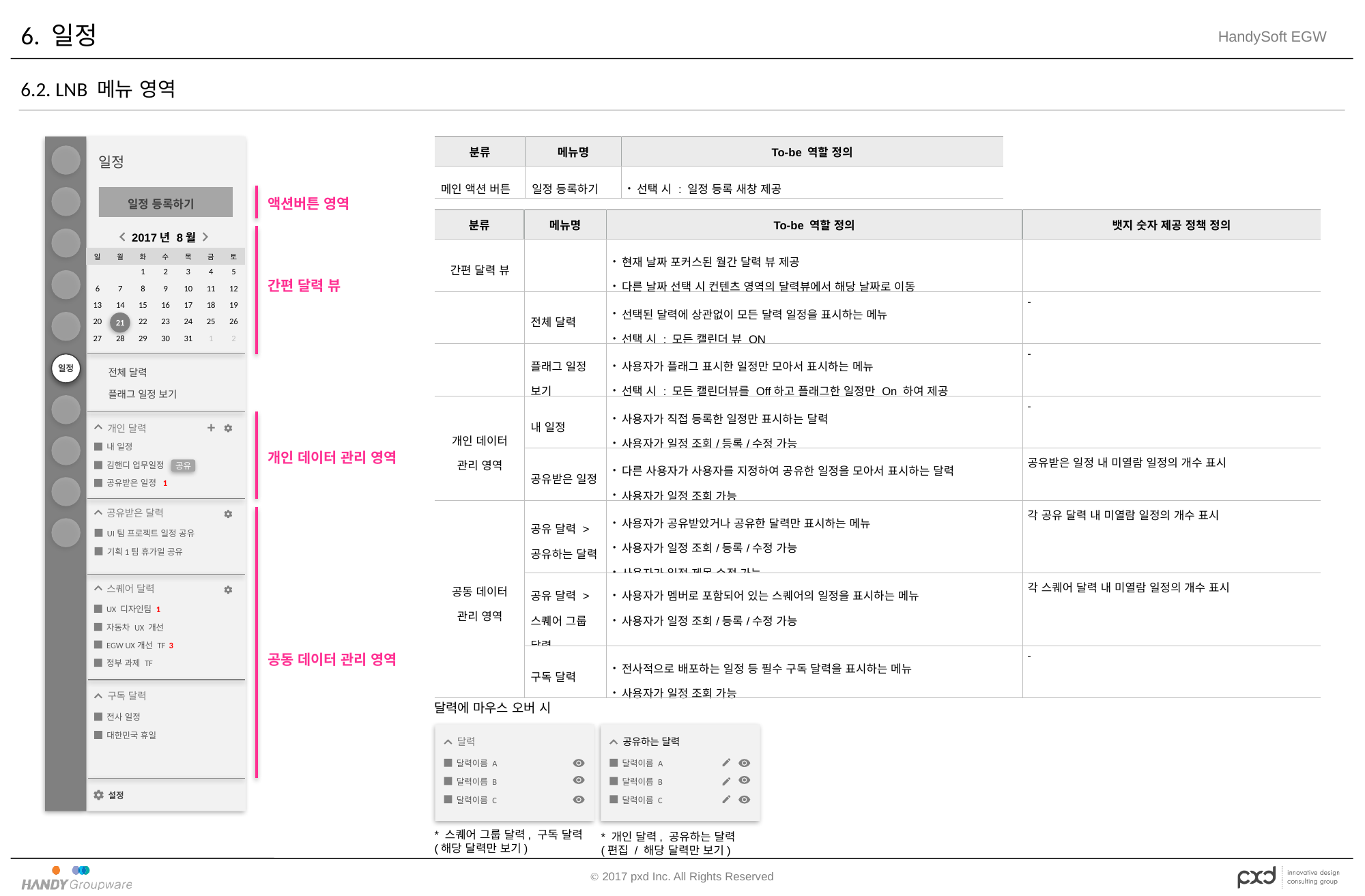

# 6. 일정
6.2. LNB 메뉴 영역

| 분류 | 메뉴명 | To-be 역할 정의 |
| --- | --- | --- |
| 메인 액션 버튼 | 일정 등록하기 | 선택 시 : 일정 등록 새창 제공 |

일정

일정
액션버튼 영역

일정 등록하기
| 분류 | 메뉴명 | To-be 역할 정의 | 뱃지 숫자 제공 정책 정의 |
| --- | --- | --- | --- |
| 간편 달력 뷰 |  | 현재 날짜 포커스된 월간 달력 뷰 제공 다른 날짜 선택 시 컨텐츠 영역의 달력뷰에서 해당 날짜로 이동 |  |
|  | 전체 달력 | 선택된 달력에 상관없이 모든 달력 일정을 표시하는 메뉴 선택 시 : 모든 캘린더 뷰 ON | - |
|  | 플래그 일정 보기 | 사용자가 플래그 표시한 일정만 모아서 표시하는 메뉴 선택 시 : 모든 캘린더뷰를 Off하고 플래그한 일정만 On 하여 제공 | - |
| 개인 데이터 관리 영역 | 내 일정 | 사용자가 직접 등록한 일정만 표시하는 달력 사용자가 일정 조회/등록/수정 가능 | - |
|  | 공유받은 일정 | 다른 사용자가 사용자를 지정하여 공유한 일정을 모아서 표시하는 달력 사용자가 일정 조회 가능 | 공유받은 일정 내 미열람 일정의 개수 표시 |
| 공동 데이터 관리 영역 | 공유 달력 > 공유하는 달력 | 사용자가 공유받았거나 공유한 달력만 표시하는 메뉴 사용자가 일정 조회/등록/수정 가능 사용자가 일정 제목 수정 가능 | 각 공유 달력 내 미열람 일정의 개수 표시 |
|  | 공유 달력 > 스퀘어 그룹 달력 | 사용자가 멤버로 포함되어 있는 스퀘어의 일정을 표시하는 메뉴 사용자가 일정 조회/등록/수정 가능 | 각 스퀘어 달력 내 미열람 일정의 개수 표시 |
|  | 구독 달력 | 전사적으로 배포하는 일정 등 필수 구독 달력을 표시하는 메뉴 사용자가 일정 조회 가능 | - |
| 2017년 8월 |  |  |  |  |  |  |
| --- | --- | --- | --- | --- | --- | --- |
| 일 | 월 | 화 | 수 | 목 | 금 | 토 |
|  |  | 1 | 2 | 3 | 4 | 5 |
| 6 | 7 | 8 | 9 | 10 | 11 | 12 |
| 13 | 14 | 15 | 16 | 17 | 18 | 19 |
| 20 | 21 | 22 | 23 | 24 | 25 | 26 |
| 27 | 28 | 29 | 30 | 31 | 1 | 2 |
간편 달력 뷰

21
전체 달력
플래그 일정 보기
+

개인 달력

내 일정

개인 데이터 관리 영역

공유
김핸디 업무일정

공유받은 일정  1

공유받은 달력

UI팀 프로젝트 일정 공유

기획1팀 휴가일 공유

스퀘어 달력

UX 디자인팀 1

자동차 UX 개선

EGW UX개선 TF  3

공동 데이터 관리 영역
정부 과제 TF

구독 달력

달력에 마우스 오버 시
전사 일정

대한민국 휴일

달력
공유하는 달력

달력이름 A
달력이름 A

달력이름 B
달력이름 B

설정

달력이름 C
달력이름 C

* 스퀘어 그룹 달력, 구독 달력
(해당 달력만 보기)
* 개인 달력, 공유하는 달력
(편집 / 해당 달력만 보기)